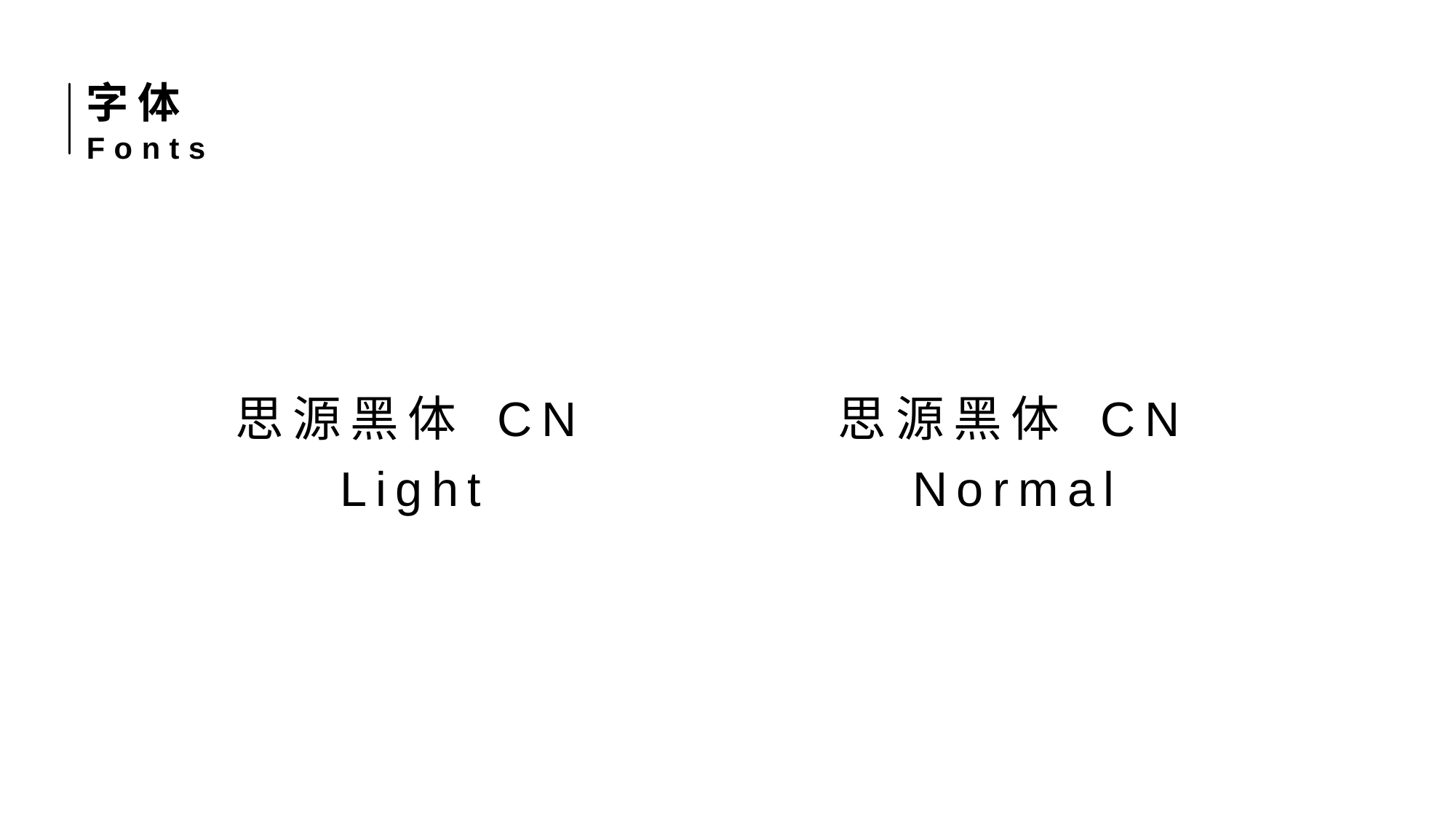

字体
Fonts
思源黑体 CN Light
思源黑体 CN Normal